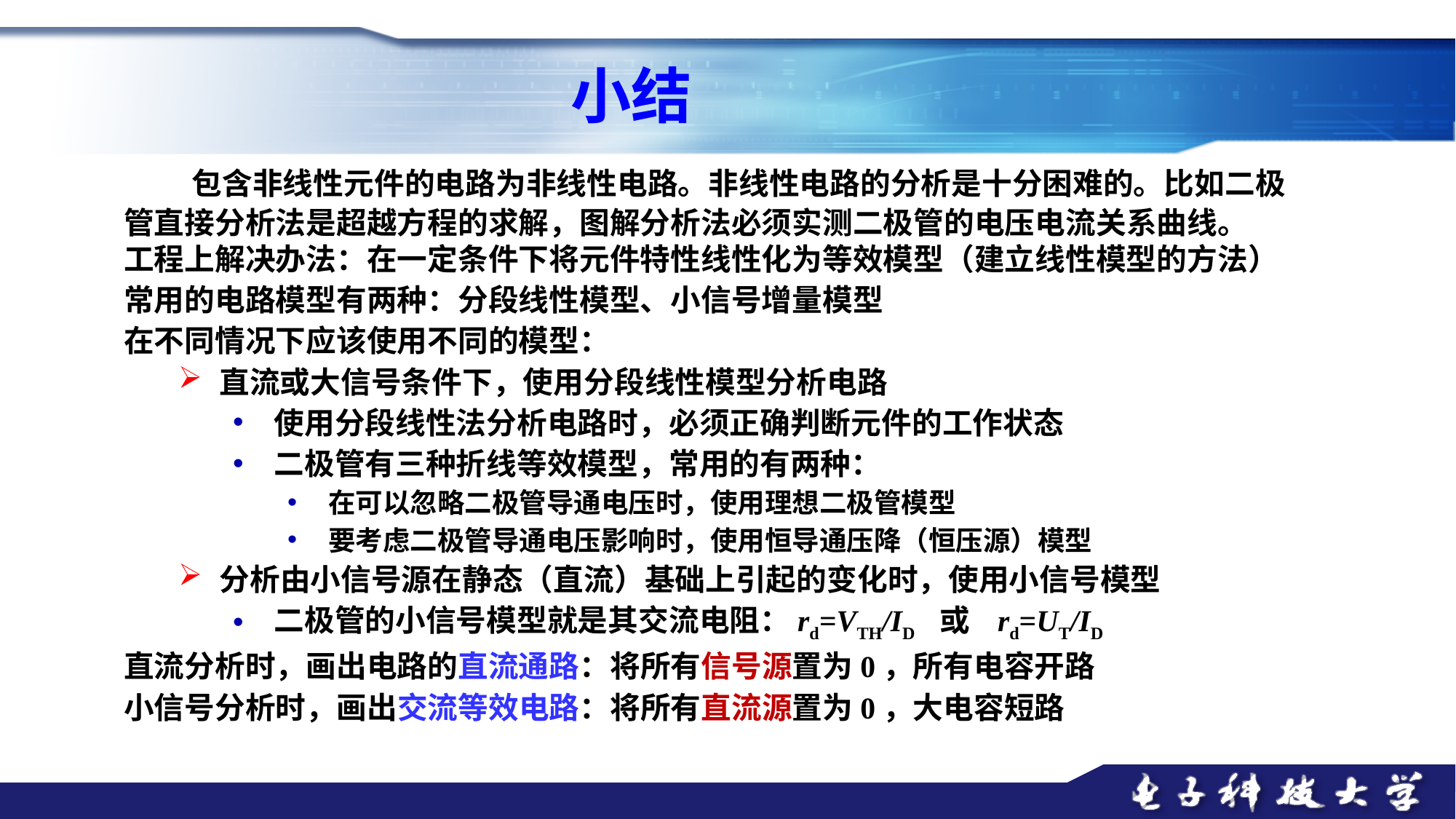

小结
      包含非线性元件的电路为非线性电路。非线性电路的分析是十分困难的。比如二极管直接分析法是超越方程的求解，图解分析法必须实测二极管的电压电流关系曲线。
工程上解决办法：在一定条件下将元件特性线性化为等效模型（建立线性模型的方法）
常用的电路模型有两种：分段线性模型、小信号增量模型
在不同情况下应该使用不同的模型：
直流或大信号条件下，使用分段线性模型分析电路
使用分段线性法分析电路时，必须正确判断元件的工作状态
二极管有三种折线等效模型，常用的有两种：
在可以忽略二极管导通电压时，使用理想二极管模型
要考虑二极管导通电压影响时，使用恒导通压降（恒压源）模型
分析由小信号源在静态（直流）基础上引起的变化时，使用小信号模型
二极管的小信号模型就是其交流电阻：rd=VTH/ID    或     rd=UT/ID
直流分析时，画出电路的直流通路：将所有信号源置为0，所有电容开路
小信号分析时，画出交流等效电路：将所有直流源置为0，大电容短路